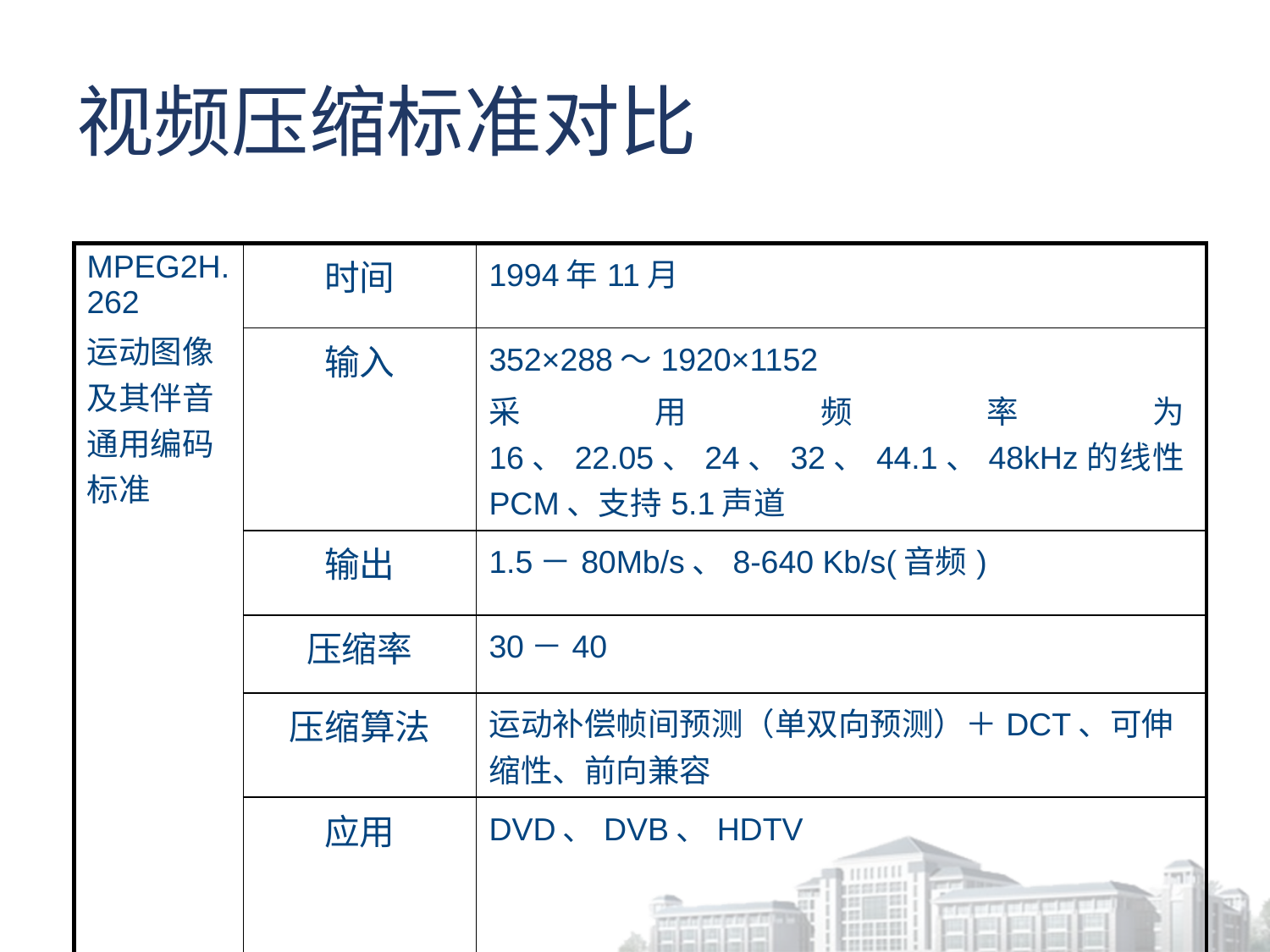

# 视频压缩标准对比
| MPEG2H.262 运动图像及其伴音通用编码标准 | 时间 | 1994年11月 |
| --- | --- | --- |
|  | 输入 | 352×288～1920×1152 采用频率为16、22.05、24、32、44.1、48kHz的线性PCM、支持5.1声道 |
|  | 输出 | 1.5－80Mb/s、8-640 Kb/s(音频) |
|  | 压缩率 | 30－40 |
|  | 压缩算法 | 运动补偿帧间预测（单双向预测）＋DCT、可伸缩性、前向兼容 |
|  | 应用 | DVD、DVB、HDTV |